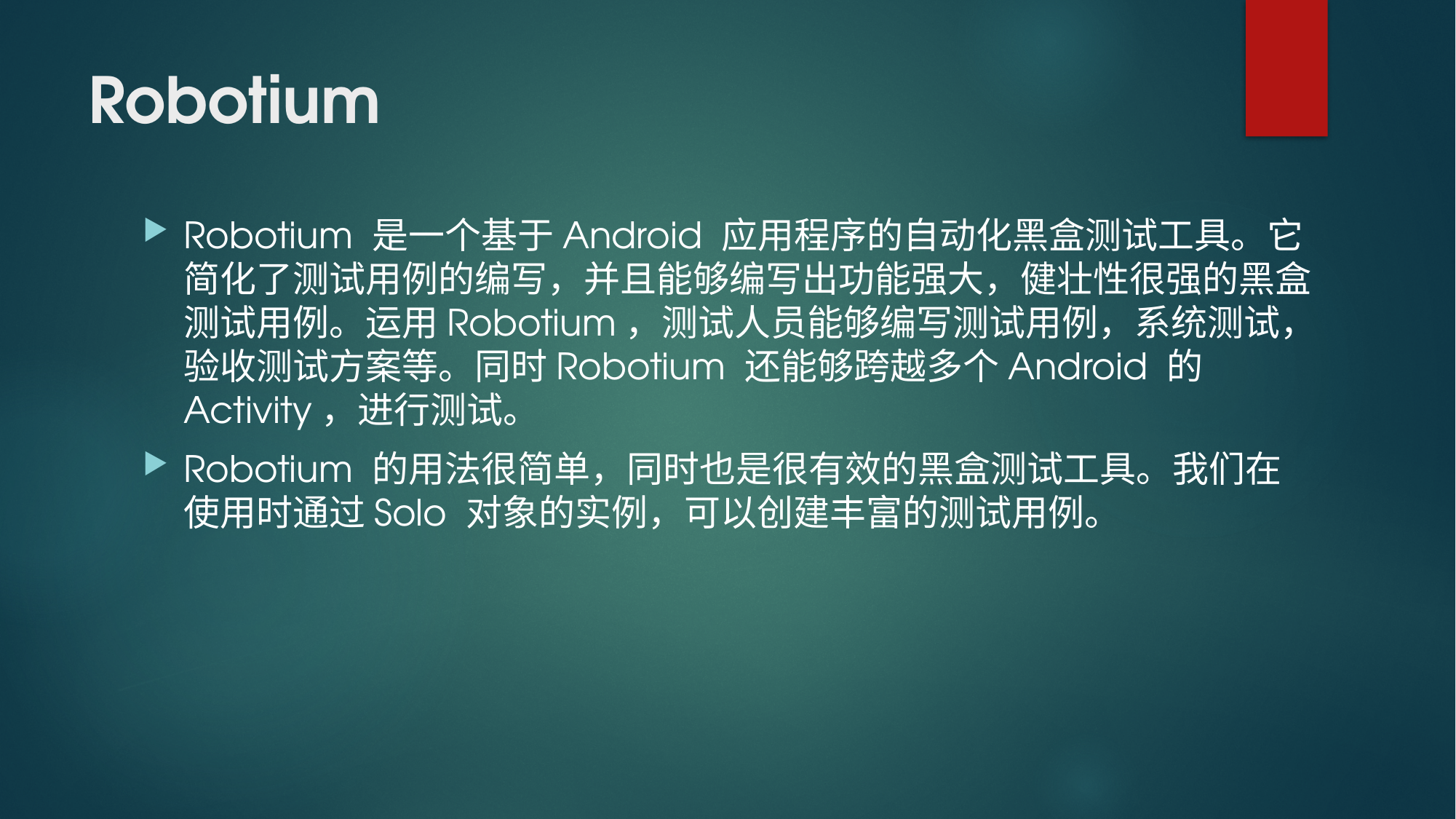

# Robotium
Robotium 是一个基于Android 应用程序的自动化黑盒测试工具。它简化了测试用例的编写，并且能够编写出功能强大，健壮性很强的黑盒测试用例。运用Robotium，测试人员能够编写测试用例，系统测试，验收测试方案等。同时Robotium 还能够跨越多个Android 的Activity，进行测试。
Robotium 的用法很简单，同时也是很有效的黑盒测试工具。我们在使用时通过Solo 对象的实例，可以创建丰富的测试用例。